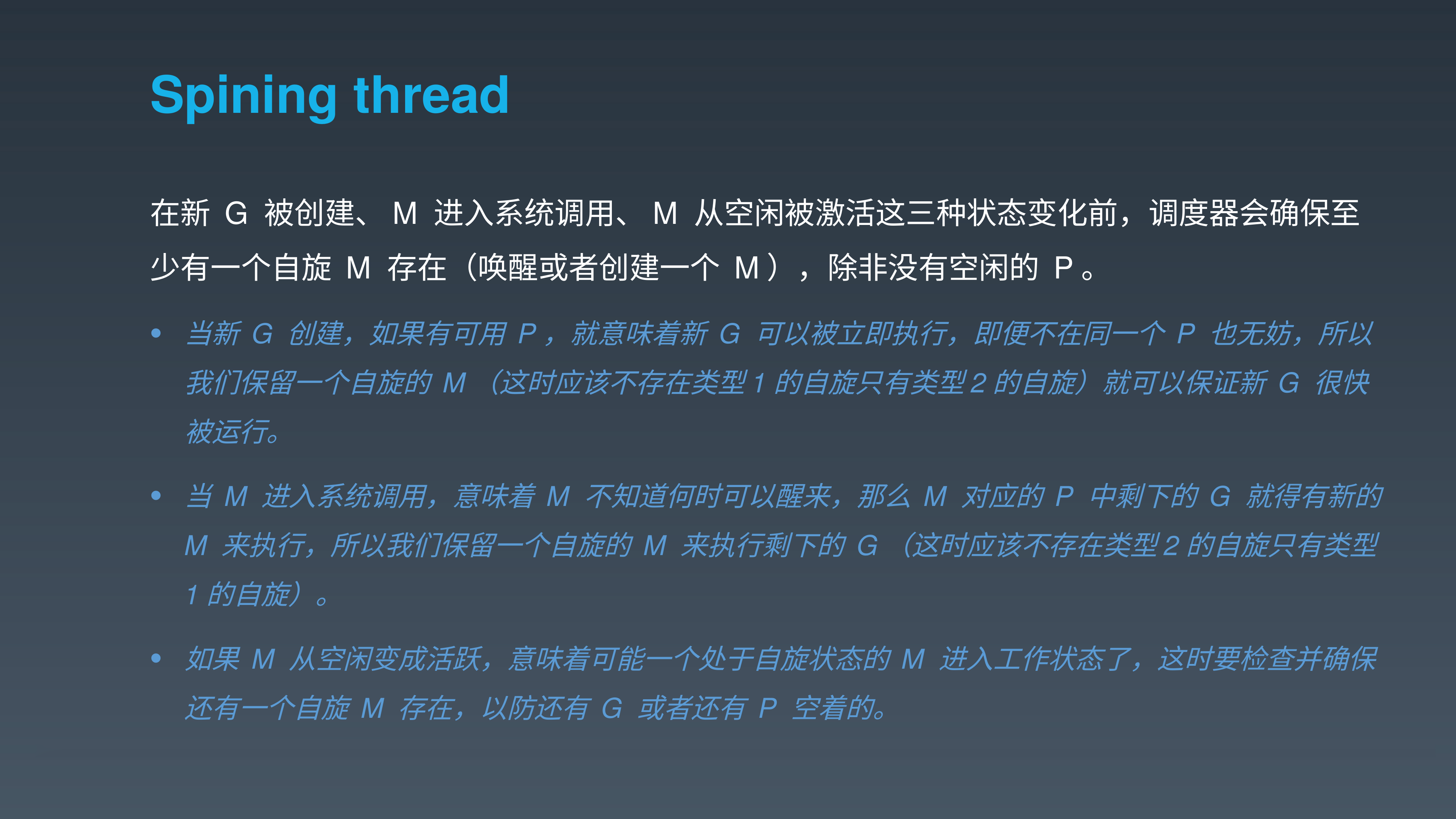

# Spining thread
在新 G 被创建、M 进入系统调用、M 从空闲被激活这三种状态变化前，调度器会确保至少有一个自旋 M 存在（唤醒或者创建一个 M），除非没有空闲的 P。
当新 G 创建，如果有可用 P，就意味着新 G 可以被立即执行，即便不在同一个 P 也无妨，所以我们保留一个自旋的 M（这时应该不存在类型1的自旋只有类型2的自旋）就可以保证新 G 很快被运行。
当 M 进入系统调用，意味着 M 不知道何时可以醒来，那么 M 对应的 P 中剩下的 G 就得有新的 M 来执行，所以我们保留一个自旋的 M 来执行剩下的 G（这时应该不存在类型2的自旋只有类型1的自旋）。
如果 M 从空闲变成活跃，意味着可能一个处于自旋状态的 M 进入工作状态了，这时要检查并确保还有一个自旋 M 存在，以防还有 G 或者还有 P 空着的。